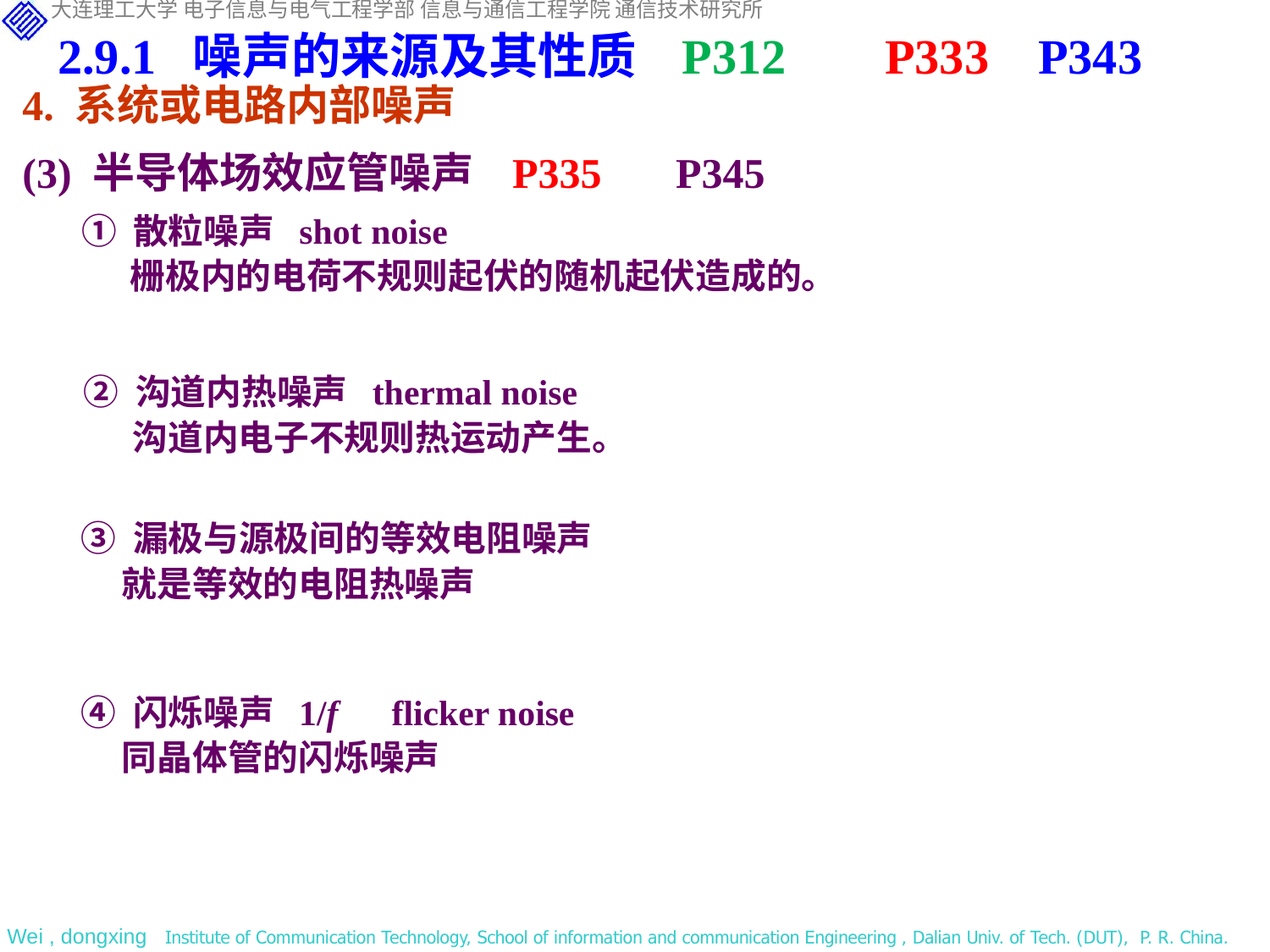

2.9.1  噪声的来源及其性质   P312        P333    P343
4. 系统或电路内部噪声
(3) 半导体场效应管噪声   P335       P345
① 散粒噪声  shot noise
     栅极内的电荷不规则起伏的随机起伏造成的。
② 沟道内热噪声  thermal noise
     沟道内电子不规则热运动产生。
③ 漏极与源极间的等效电阻噪声
    就是等效的电阻热噪声
④ 闪烁噪声  1/f      flicker noise
    同晶体管的闪烁噪声